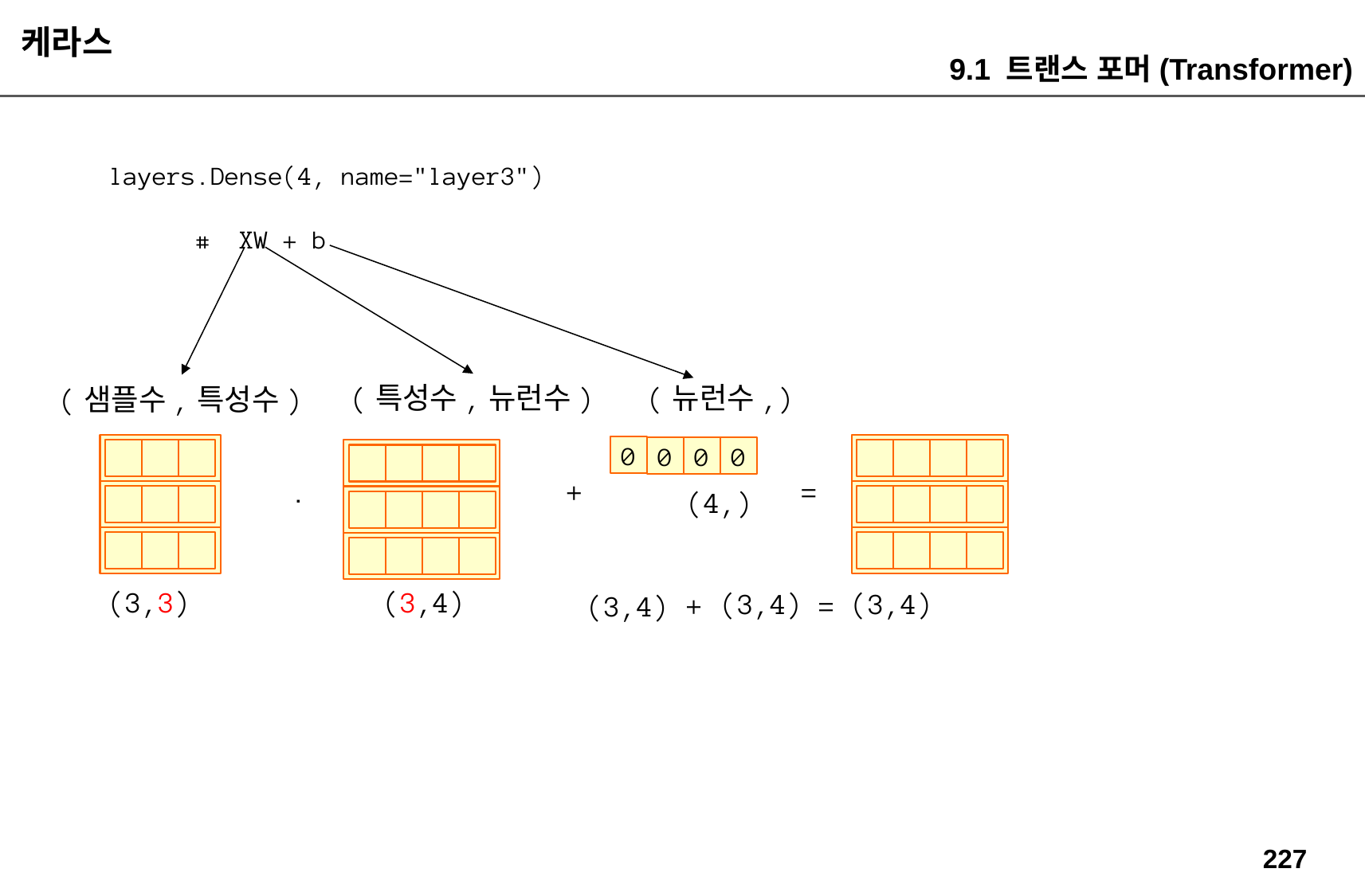

케라스
9.1 트랜스 포머(Transformer)
layers.Dense(4, name="layer3")

      #  XW + b
(특성수,뉴런수)
(뉴런수,)
(샘플수,특성수)

0
0
0
0

+
=
.
(4,)

(3,4)
(3,3)
(3,4) = (3,4)
+
(3,4)